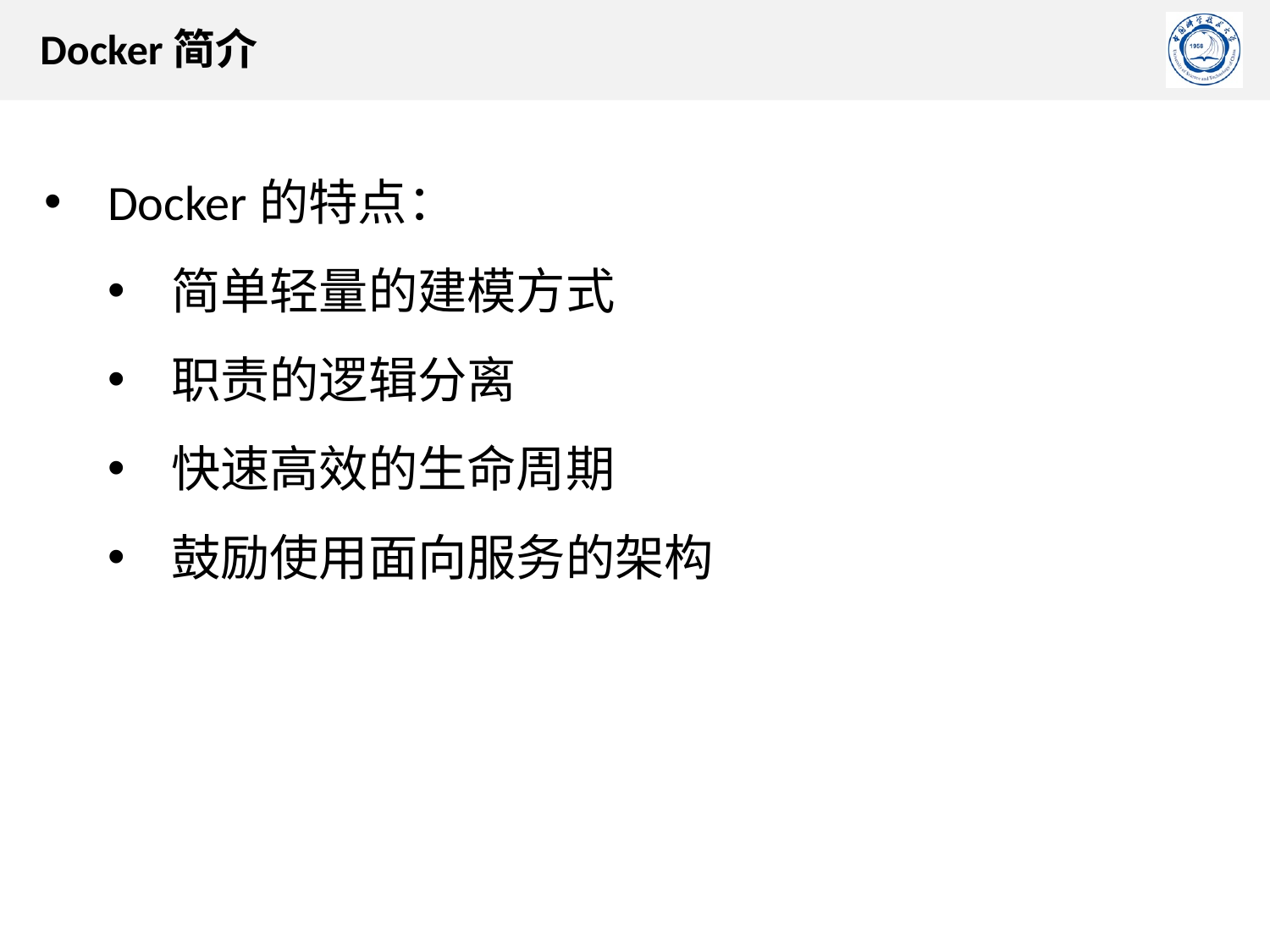

Docker简介
Docker的特点：
简单轻量的建模方式
职责的逻辑分离
快速高效的生命周期
鼓励使用面向服务的架构